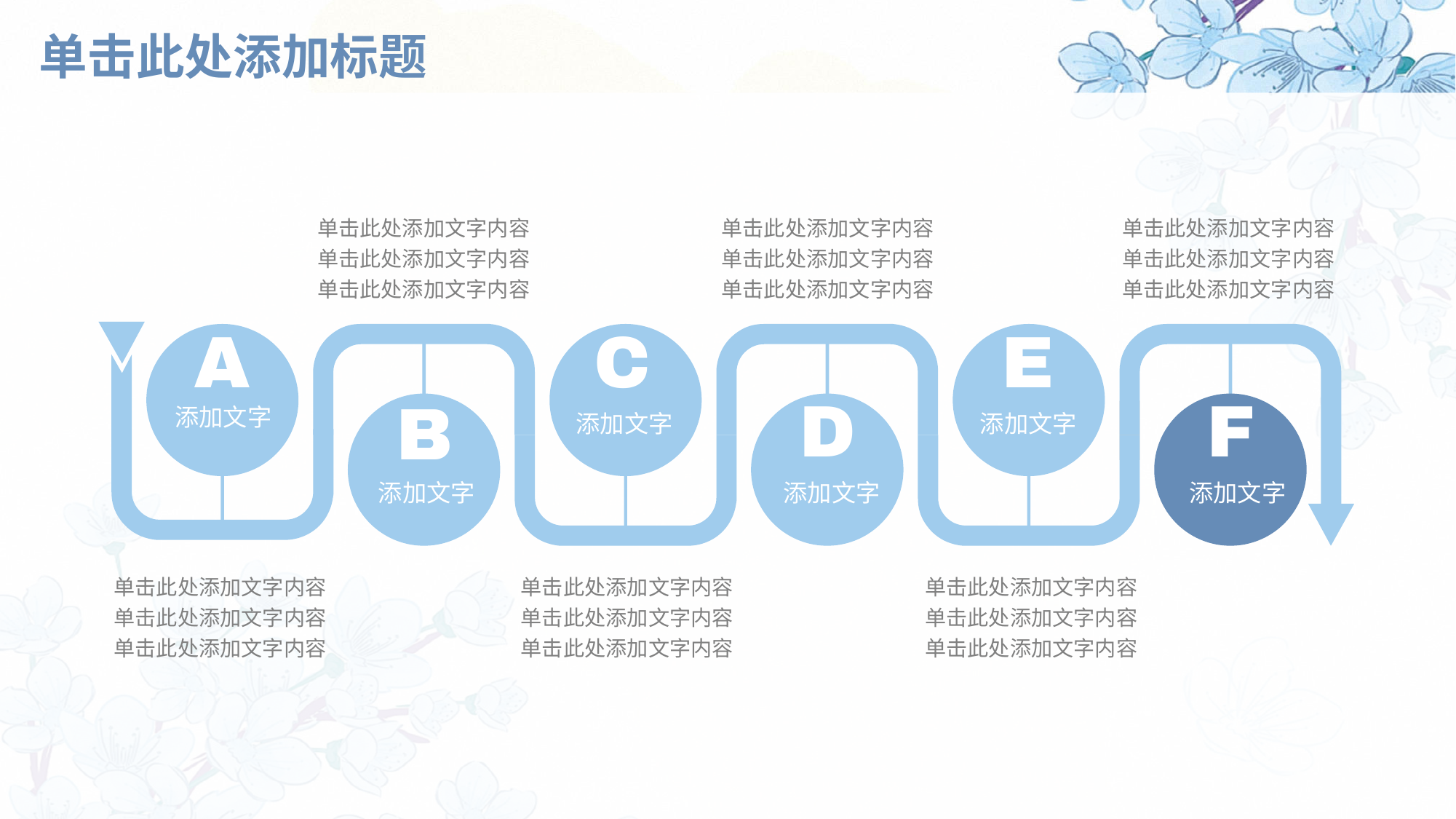

# 单击此处添加标题
单击此处添加文字内容
单击此处添加文字内容
单击此处添加文字内容
单击此处添加文字内容
单击此处添加文字内容
单击此处添加文字内容
单击此处添加文字内容
单击此处添加文字内容
单击此处添加文字内容
A

添加文字
C

添加文字
E

添加文字

D

添加文字
F

添加文字
B

添加文字

单击此处添加文字内容
单击此处添加文字内容
单击此处添加文字内容
单击此处添加文字内容
单击此处添加文字内容
单击此处添加文字内容
单击此处添加文字内容
单击此处添加文字内容
单击此处添加文字内容